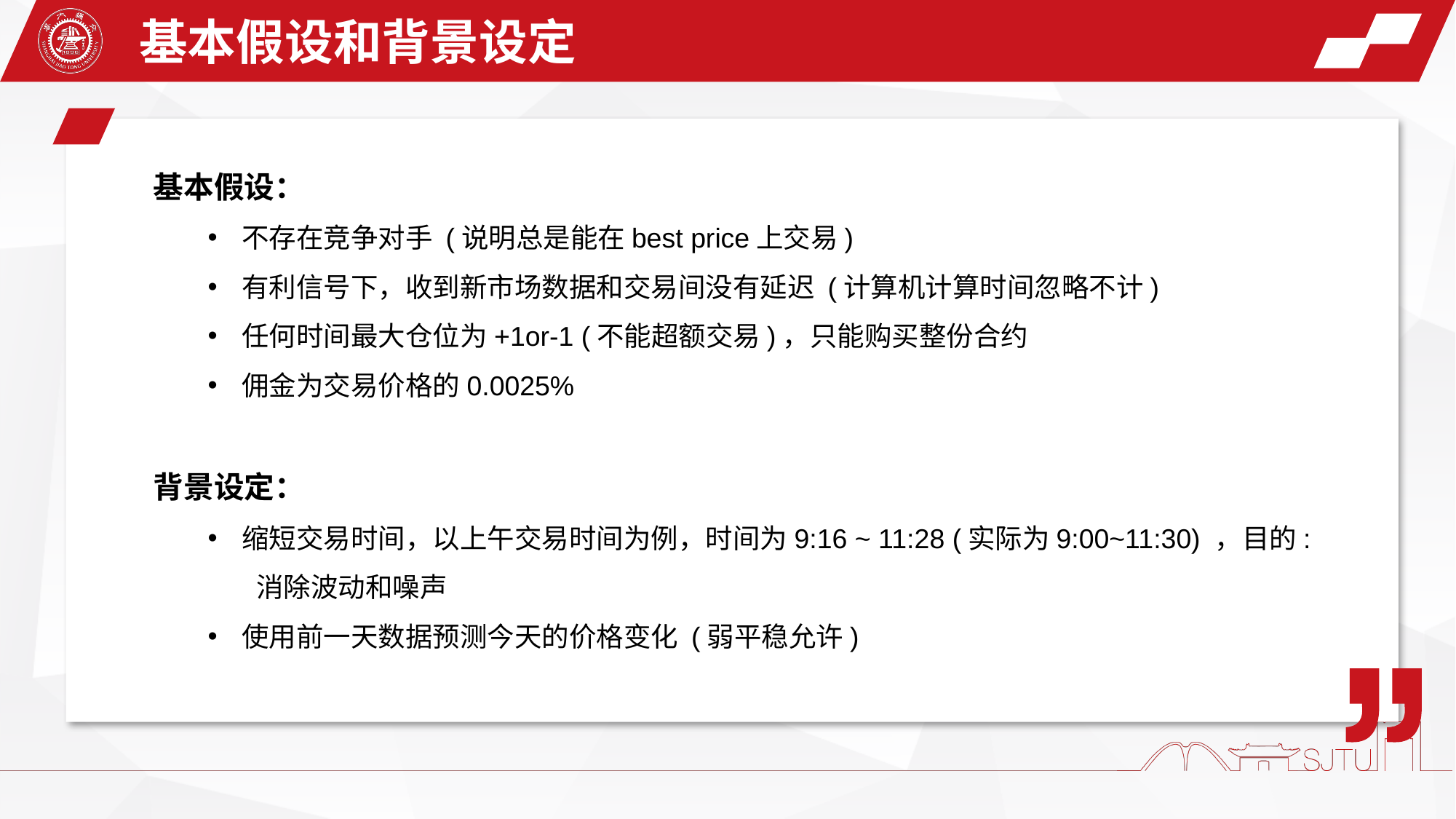

基本假设和背景设定

基本假设：
不存在竞争对手 (说明总是能在best price上交易)
有利信号下，收到新市场数据和交易间没有延迟 (计算机计算时间忽略不计)
任何时间最大仓位为+1or-1 (不能超额交易)，只能购买整份合约
佣金为交易价格的0.0025%

背景设定：
缩短交易时间，以上午交易时间为例，时间为9:16 ~ 11:28 (实际为9:00~11:30) ，目的: 消除波动和噪声
使用前一天数据预测今天的价格变化 (弱平稳允许)